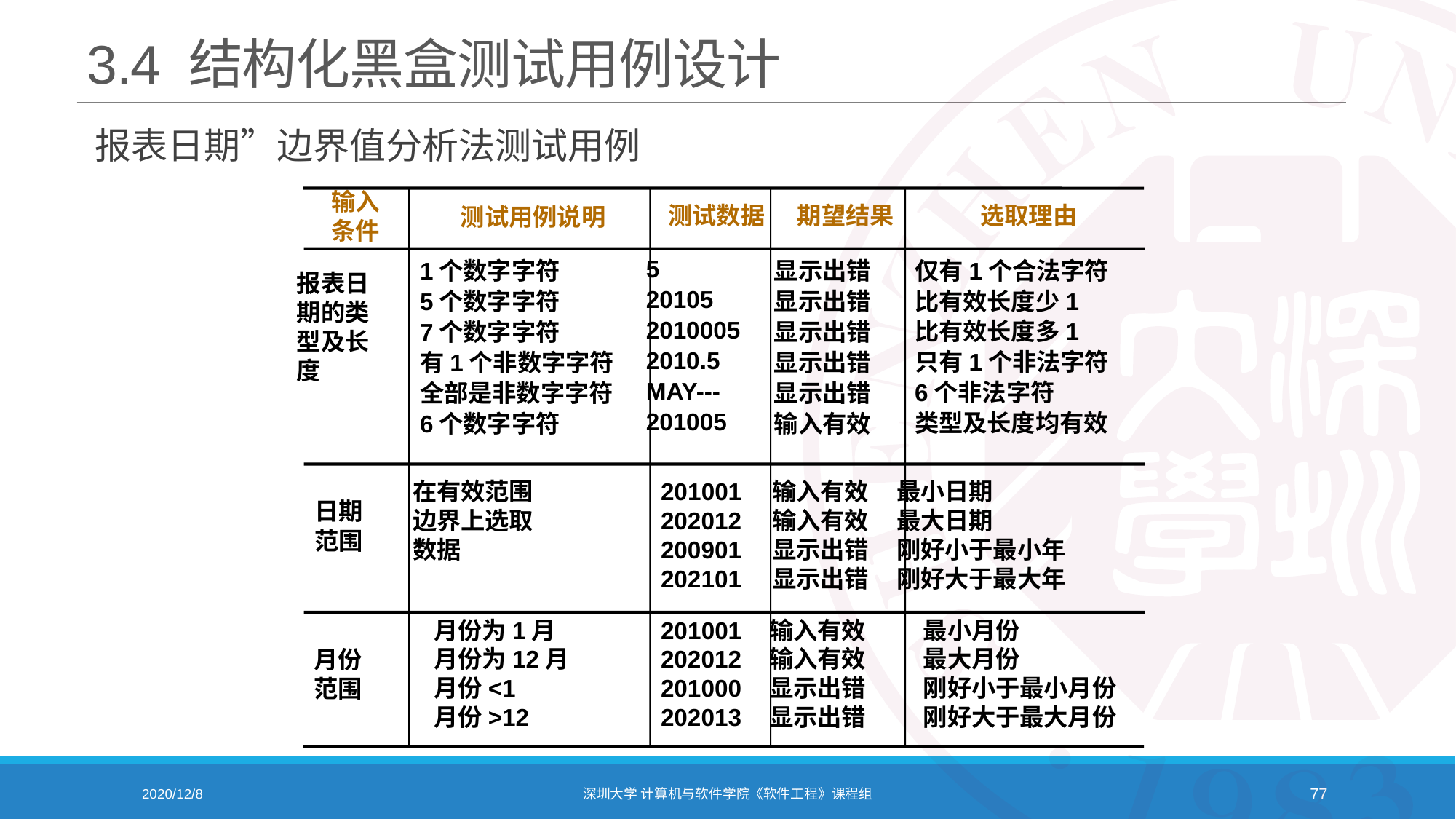

# 3.4 结构化黑盒测试用例设计
报表日期”边界值分析法测试用例

输入
条件

期望结果
选取理由
测试数据
测试用例说明
5
20105
2010005
2010.5
MAY---
201005

仅有1个合法字符
比有效长度少1
比有效长度多1
只有1个非法字符
6个非法字符
类型及长度均有效
1个数字字符
5个数字字符
7个数字字符
有1个非数字字符
全部是非数字字符
6个数字字符
显示出错
显示出错
显示出错
显示出错
显示出错
输入有效
报表日
期的类
型及长
度

在有效范围
边界上选取
数据
201001
202012
200901
202101
输入有效
输入有效
显示出错
显示出错
最小日期
最大日期
刚好小于最小年
刚好大于最大年
日期
范围
月份为1月
月份为12月
月份<1
月份>12
201001
202012
201000
202013
输入有效
输入有效
显示出错
显示出错
最小月份
最大月份
刚好小于最小月份
刚好大于最大月份

月份
范围

2020/12/8
深圳大学 计算机与软件学院《软件工程》课程组
77